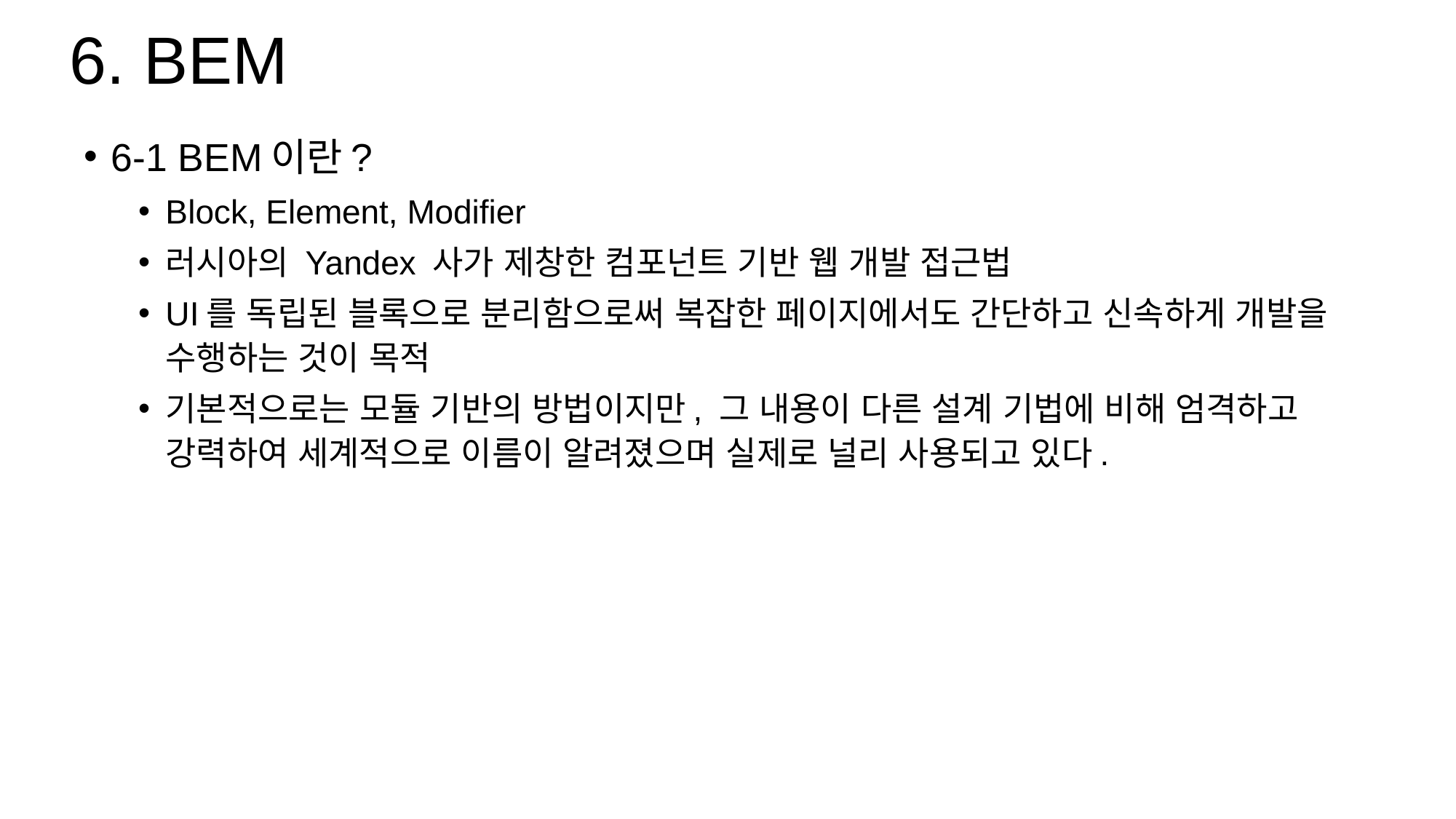

# 6. BEM
6-1 BEM이란?
Block, Element, Modifier
러시아의 Yandex 사가 제창한 컴포넌트 기반 웹 개발 접근법
UI를 독립된 블록으로 분리함으로써 복잡한 페이지에서도 간단하고 신속하게 개발을 수행하는 것이 목적
기본적으로는 모듈 기반의 방법이지만, 그 내용이 다른 설계 기법에 비해 엄격하고 강력하여 세계적으로 이름이 알려졌으며 실제로 널리 사용되고 있다.